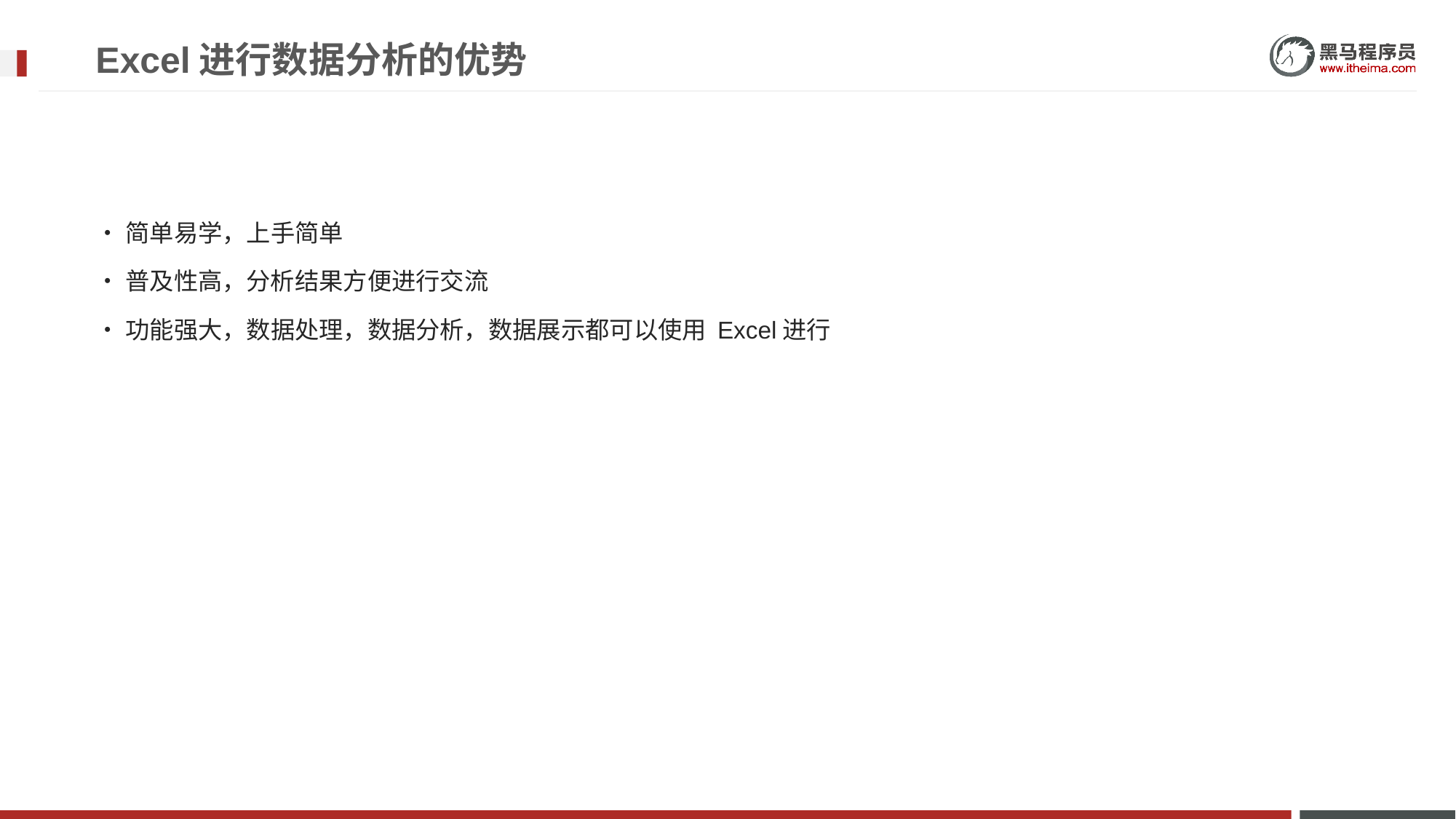

# Excel进行数据分析的优势
•简单易学，上手简单
•普及性高，分析结果方便进行交流
•功能强大，数据处理，数据分析，数据展示都可以使用 Excel进行